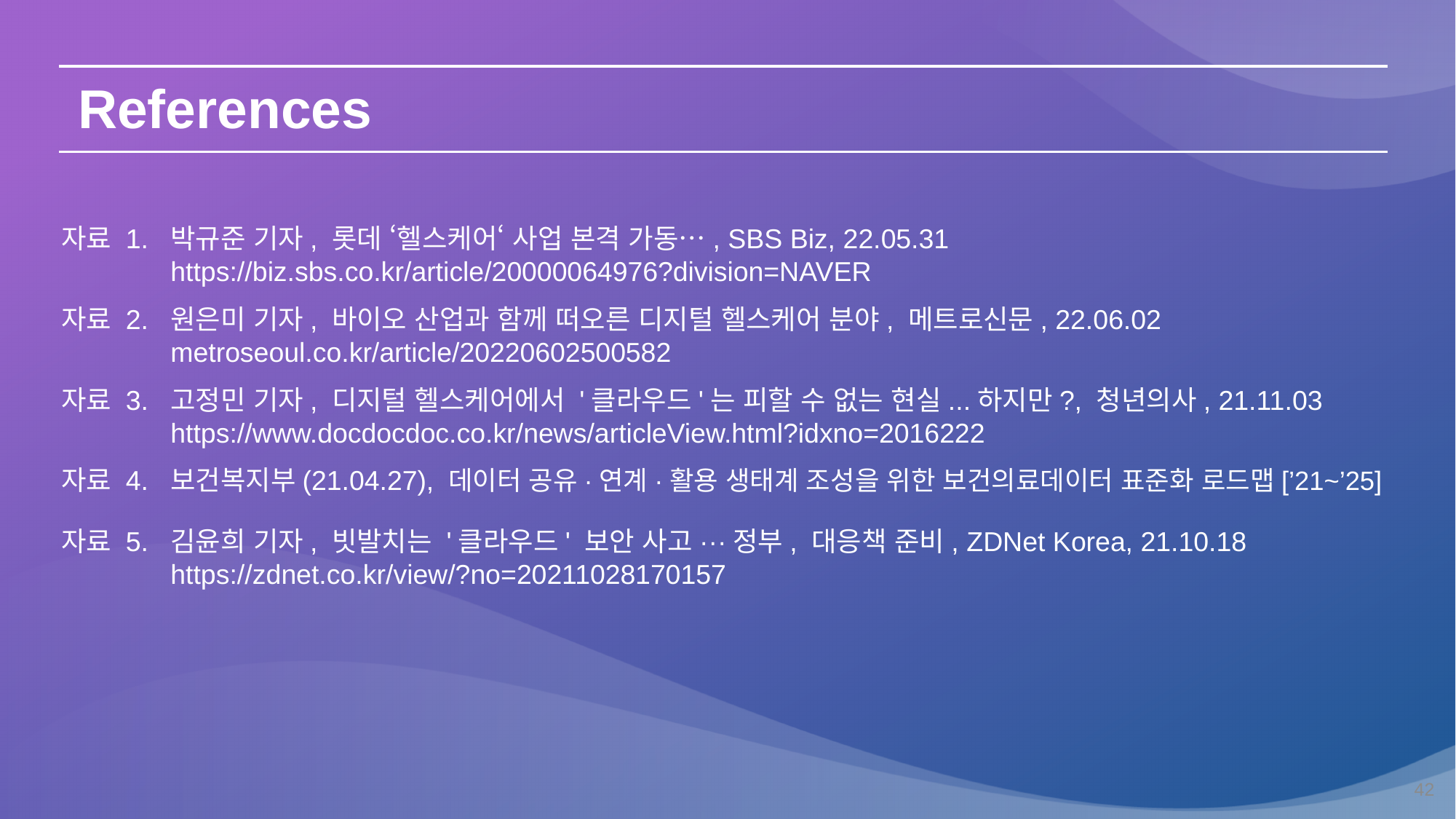

References
자료 1.  박규준 기자, 롯데 ‘헬스케어‘ 사업 본격 가동…, SBS Biz, 22.05.31
	https://biz.sbs.co.kr/article/20000064976?division=NAVER
자료 2.  원은미 기자, 바이오 산업과 함께 떠오른 디지털 헬스케어 분야, 메트로신문, 22.06.02
	metroseoul.co.kr/article/20220602500582
자료 3.  고정민 기자, 디지털 헬스케어에서 '클라우드'는 피할 수 없는 현실...하지만?, 청년의사, 21.11.03
	https://www.docdocdoc.co.kr/news/articleView.html?idxno=2016222
자료 4.  보건복지부(21.04.27), 데이터 공유·연계·활용 생태계 조성을 위한 보건의료데이터 표준화 로드맵[’21~’25]
자료 5.  김윤희 기자, 빗발치는 '클라우드' 보안 사고···정부, 대응책 준비, ZDNet Korea, 21.10.18
	https://zdnet.co.kr/view/?no=20211028170157
42